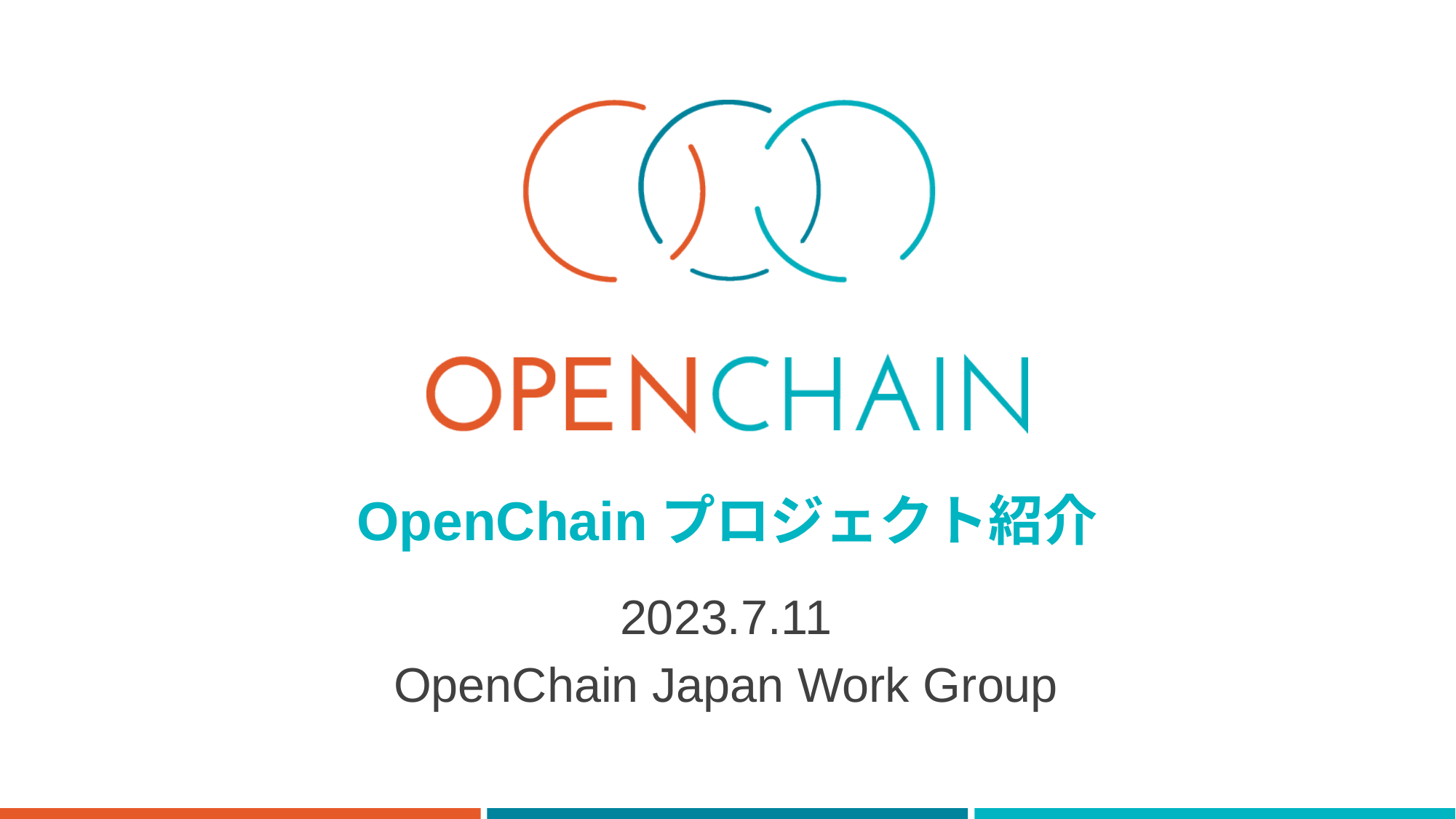

# OpenChainプロジェクト紹介
2023.7.11
OpenChain Japan Work Group